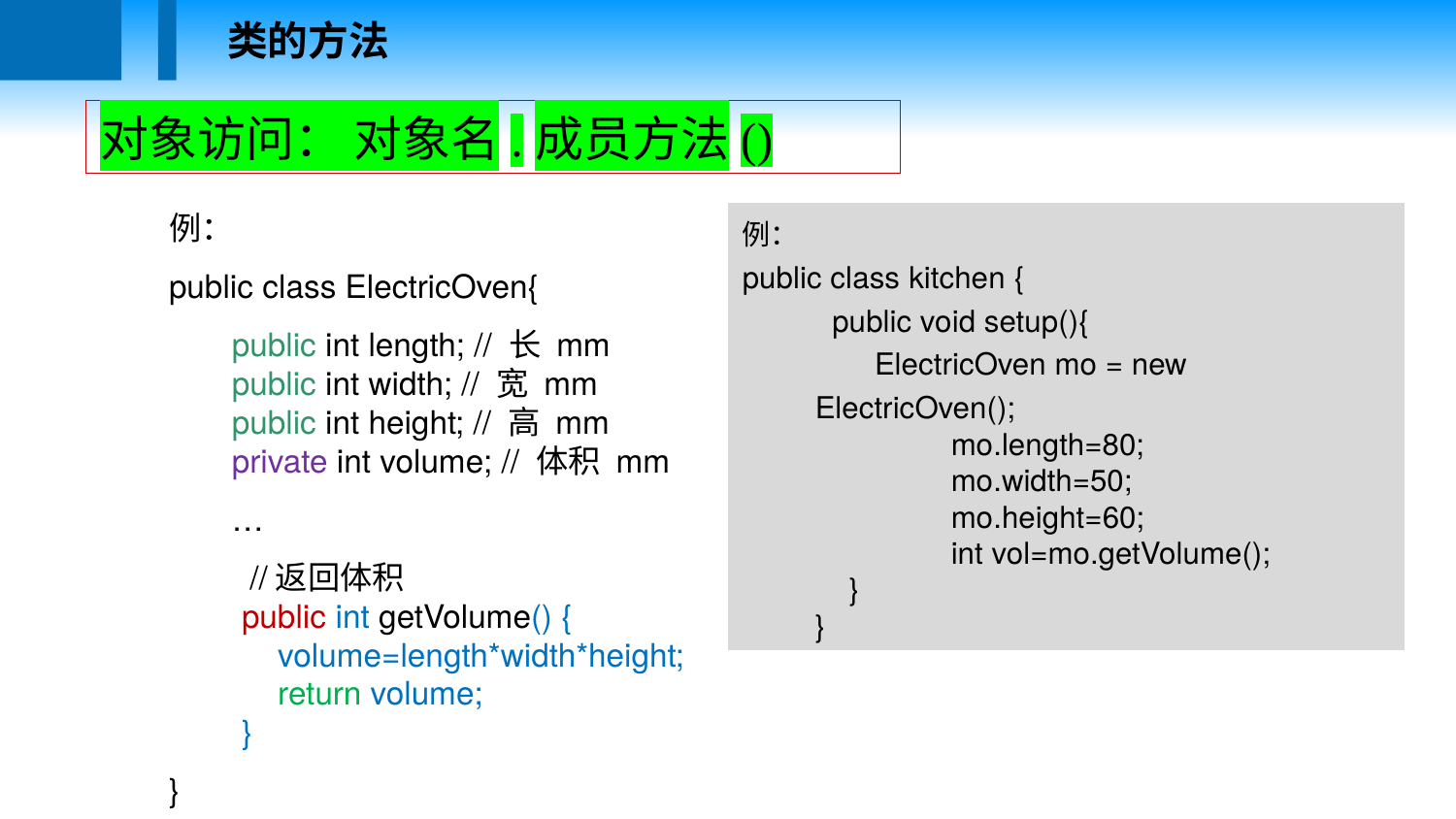

类的方法
对象访问： 对象名.成员方法()
例：
public class ElectricOven{
       public int length; // 长 mm
       public int width; // 宽 mm
       public int height; // 高 mm
       private int volume; // 体积 mm
       …
         //返回体积
public int getVolume() {
    volume=length*width*height;
    return volume;
}
}

例：
public class kitchen {
  public void setup(){
       ElectricOven mo = new ElectricOven();
                mo.length=80;
                mo.width=50;
                mo.height=60;
                int vol=mo.getVolume();
    }
}